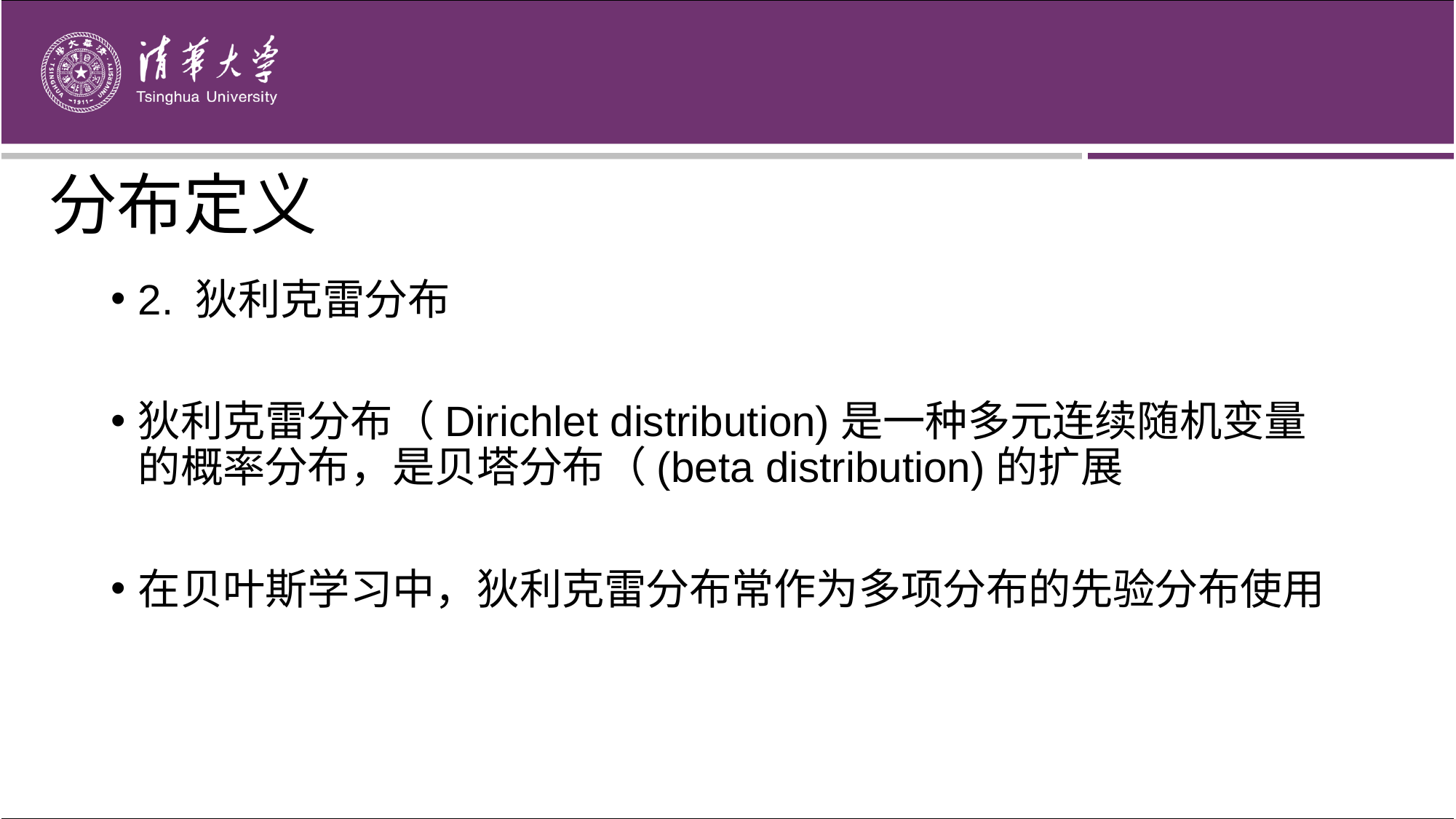

# 分布定义
2. 狄利克雷分布

狄利克雷分布（Dirichlet distribution)是一种多元连续随机变量的概率分布，是贝塔分布（(beta distribution)的扩展

在贝叶斯学习中，狄利克雷分布常作为多项分布的先验分布使用